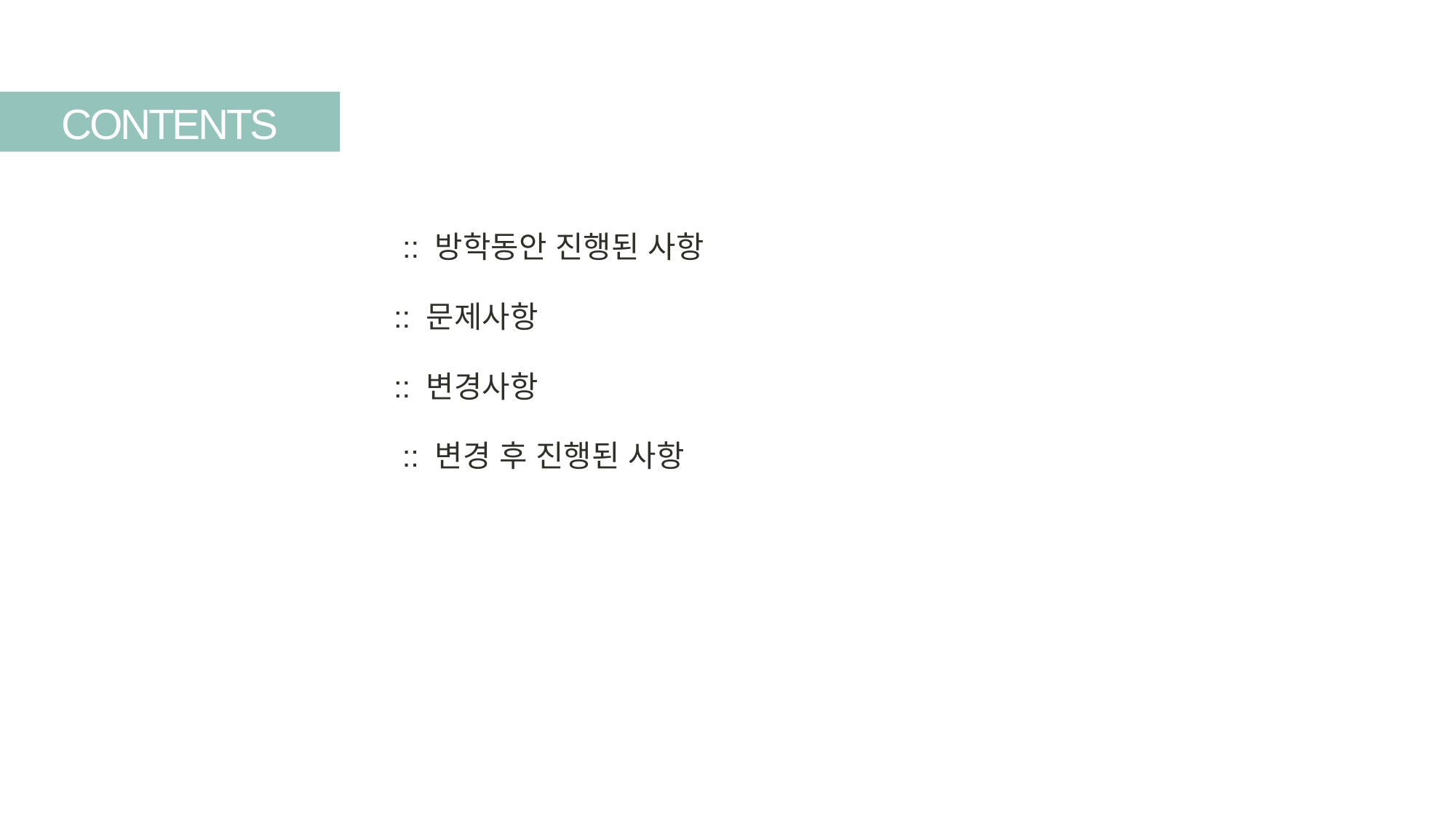

CONTENTS

:: 방학동안 진행된 사항
:: 문제사항
:: 변경사항
:: 변경 후 진행된 사항